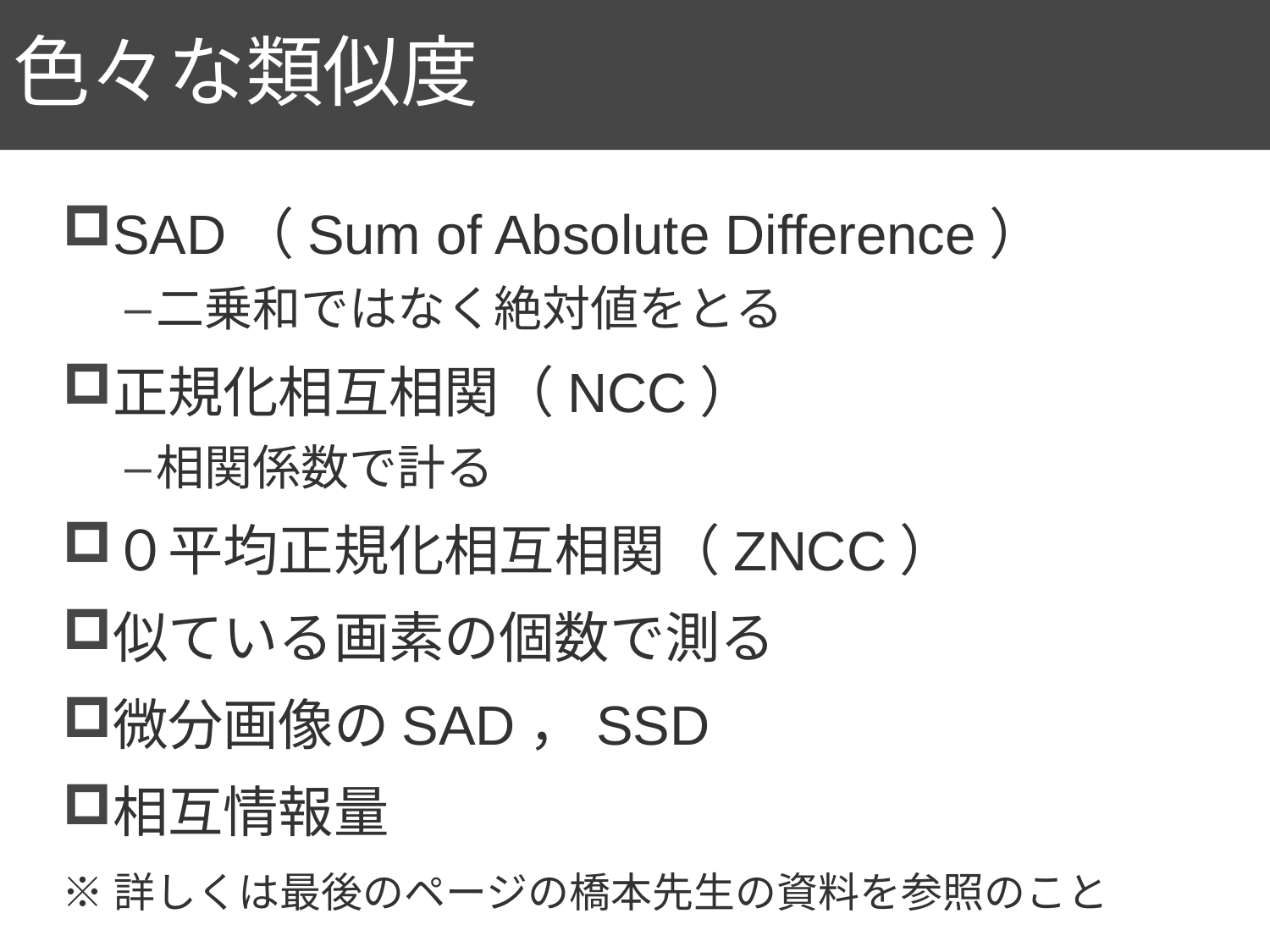

# 色々な類似度
60
SAD（Sum of Absolute Difference）
二乗和ではなく絶対値をとる
正規化相互相関（NCC）
相関係数で計る
０平均正規化相互相関（ZNCC）
似ている画素の個数で測る
微分画像のSAD，SSD
相互情報量
※詳しくは最後のページの橋本先生の資料を参照のこと